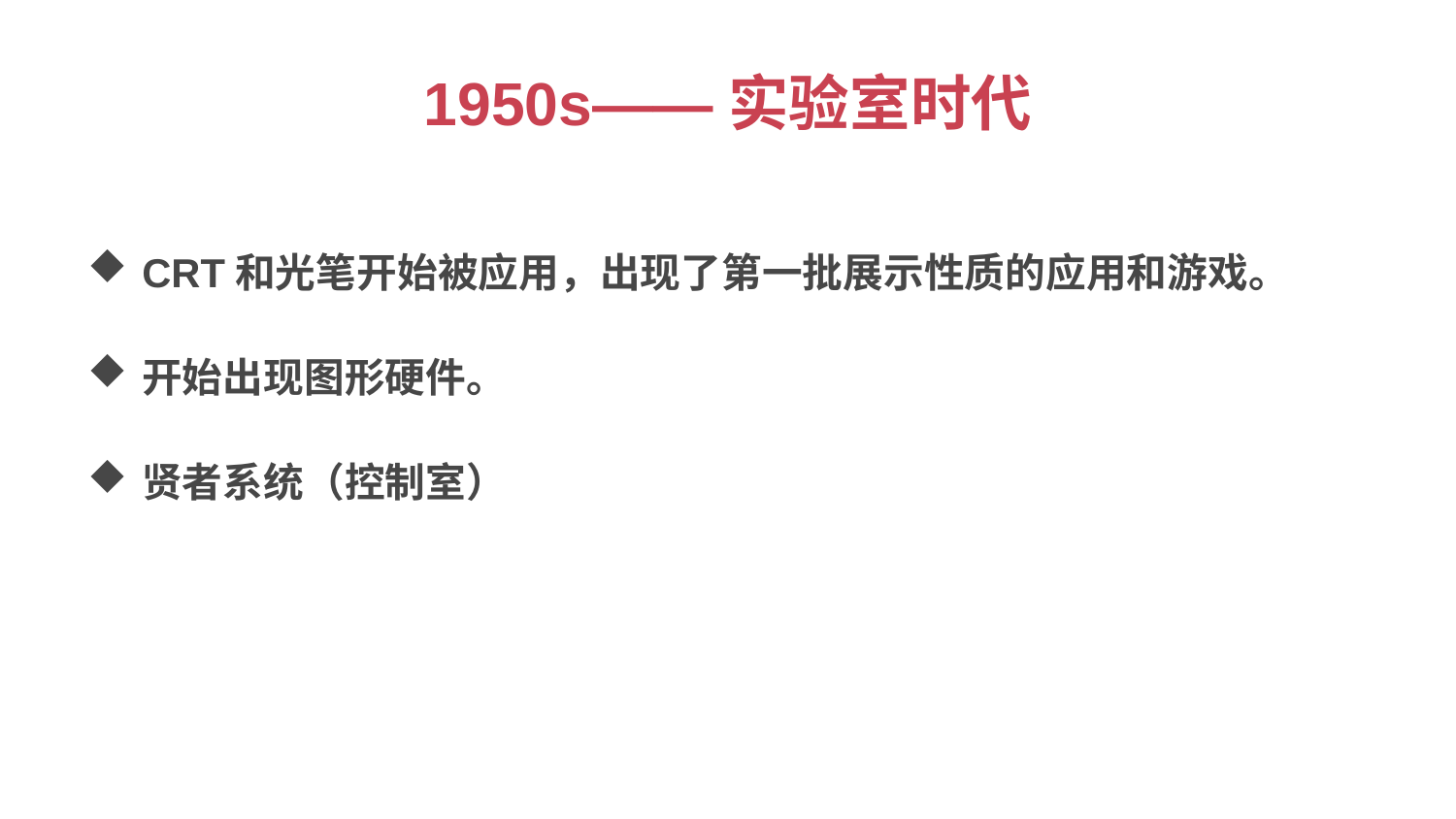

# 1950s——实验室时代
CRT和光笔开始被应用，出现了第一批展示性质的应用和游戏。
开始出现图形硬件。
贤者系统（控制室）